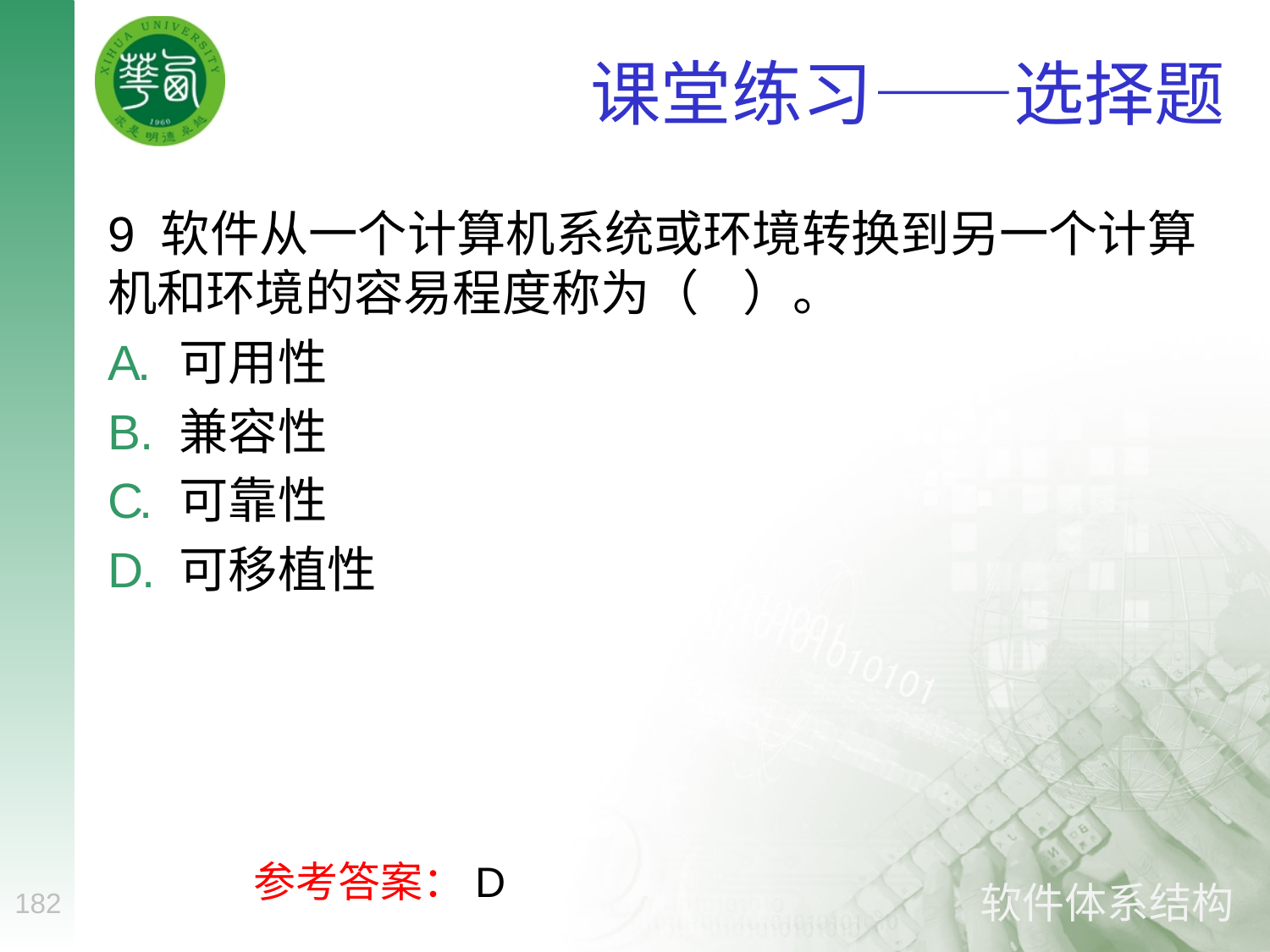

# 课堂练习——选择题
9 软件从一个计算机系统或环境转换到另一个计算机和环境的容易程度称为（    ）。
可用性
兼容性
可靠性
可移植性

参考答案：D
182